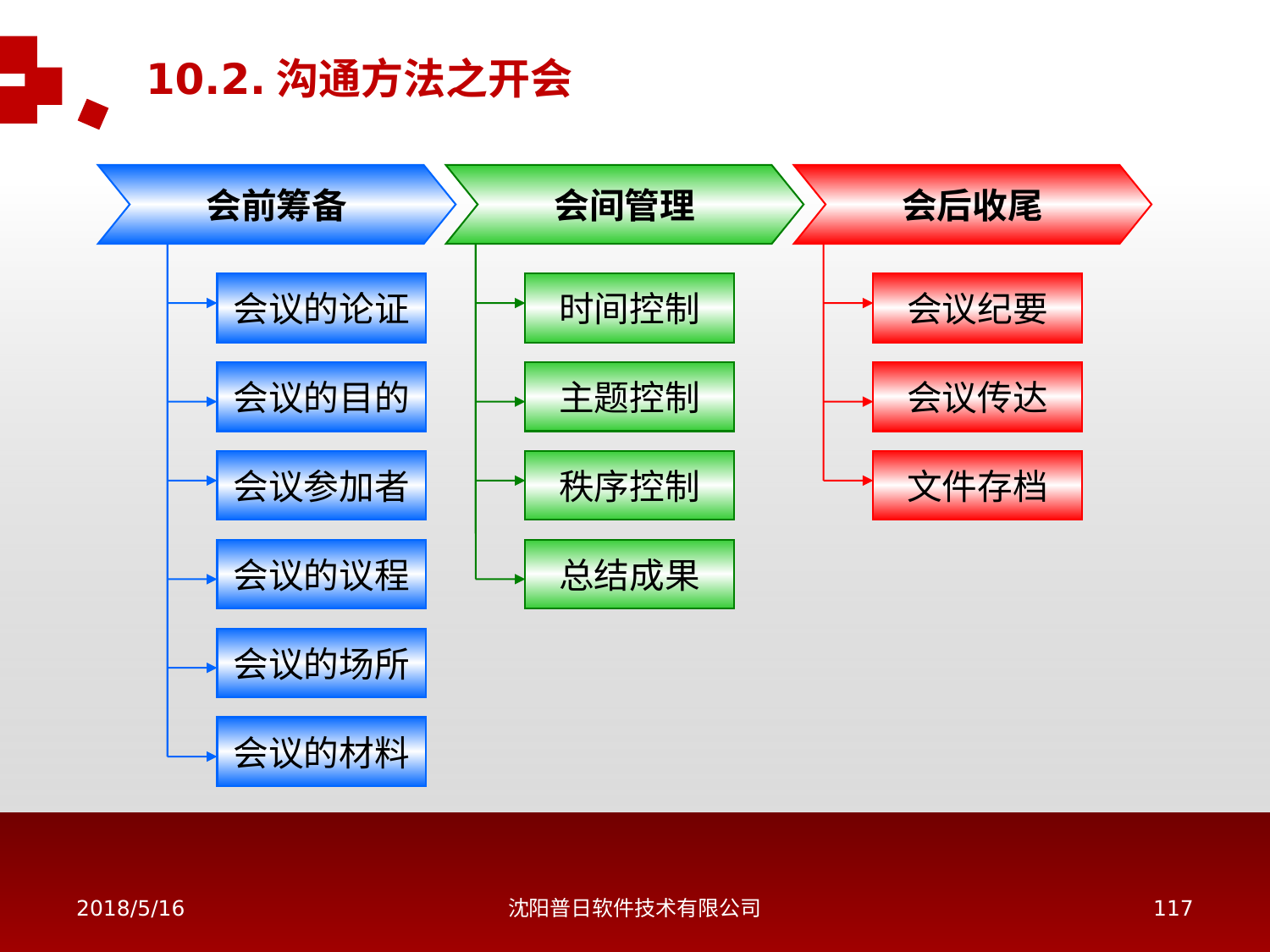

10.2.沟通方法之开会
会前筹备
会间管理
会后收尾

会议的论证
时间控制
会议纪要

会议的目的
主题控制
会议传达

会议参加者
秩序控制
文件存档

会议的议程
总结成果

会议的场所

会议的材料

2018/5/16
沈阳普日软件技术有限公司
117